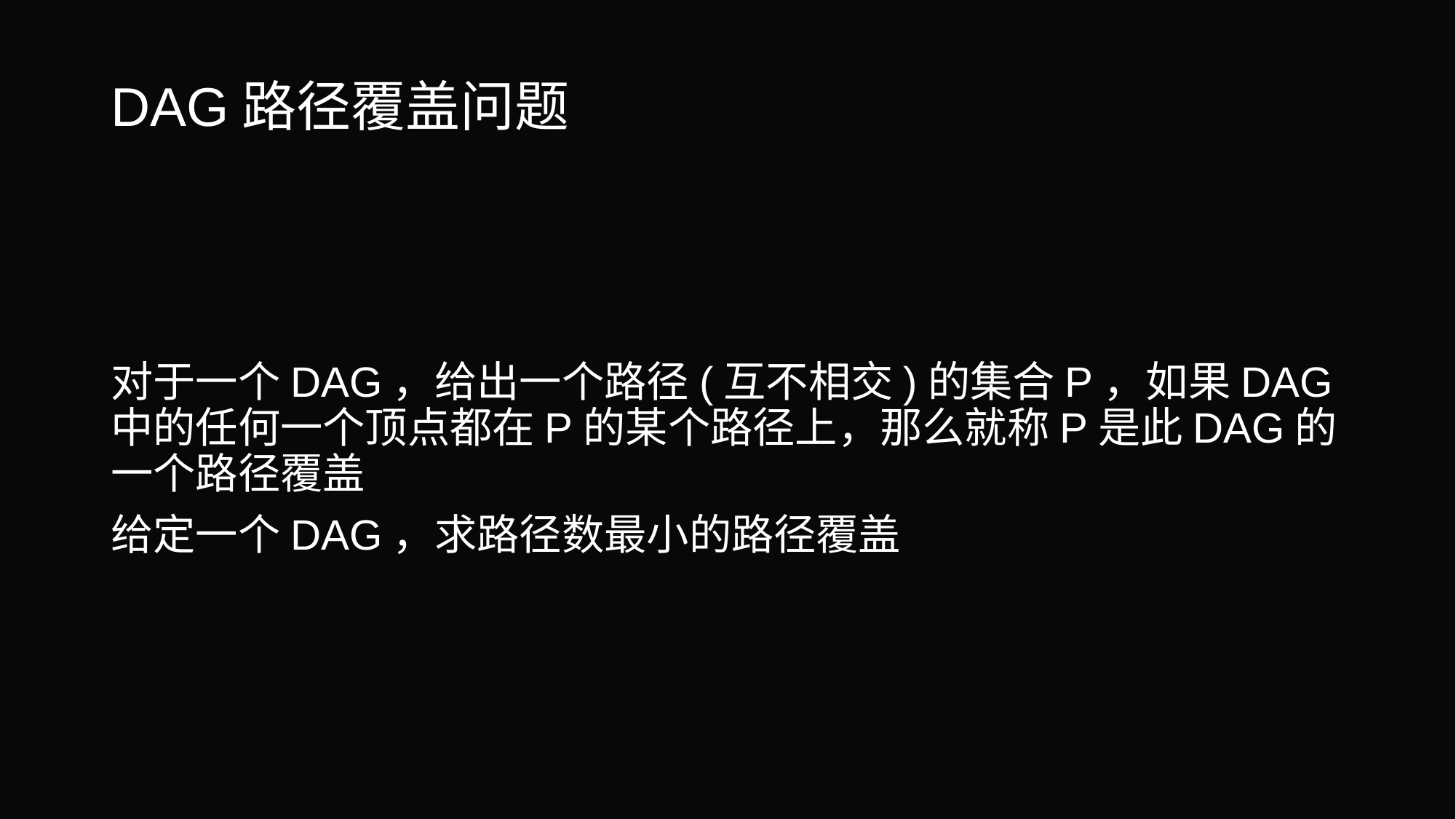

# DAG路径覆盖问题
对于一个DAG，给出一个路径(互不相交)的集合P，如果DAG中的任何一个顶点都在P的某个路径上，那么就称P是此DAG的一个路径覆盖
给定一个DAG，求路径数最小的路径覆盖